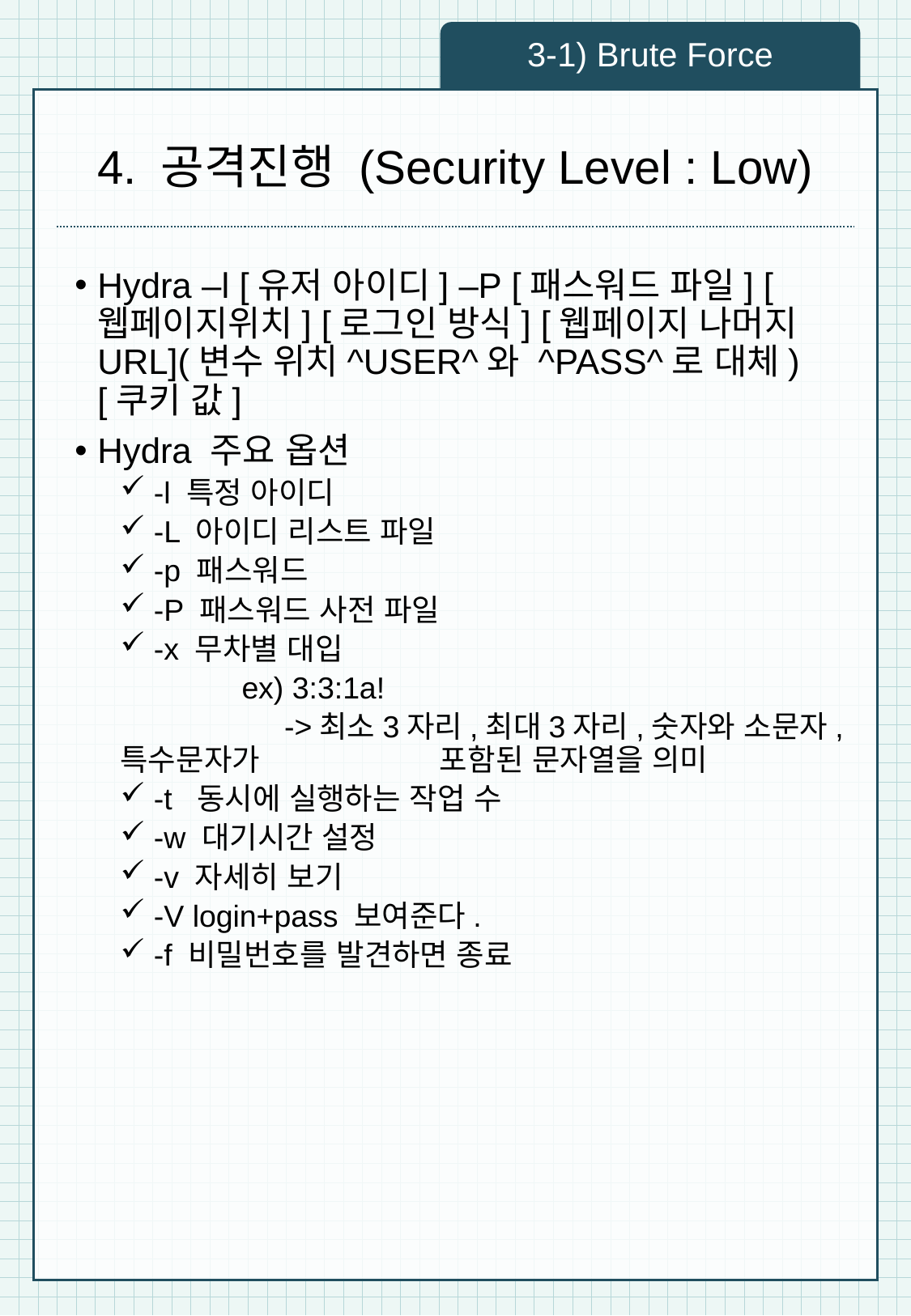

3-1) Brute Force

# 4. 공격진행 (Security Level : Low)
Hydra –l [유저 아이디] –P [패스워드 파일] [웹페이지위치] [로그인 방식] [웹페이지 나머지URL](변수 위치^USER^와 ^PASS^로 대체) [쿠키 값]
Hydra 주요 옵션
 -l 특정 아이디
 -L 아이디 리스트 파일
 -p 패스워드
 -P 패스워드 사전 파일
 -x 무차별 대입
	ex) 3:3:1a!
	     ->최소3자리,최대3자리,숫자와 소문자,특수문자가 	         포함된 문자열을 의미
 -t  동시에 실행하는 작업 수
 -w 대기시간 설정
 -v 자세히 보기
 -V login+pass 보여준다.
 -f 비밀번호를 발견하면 종료